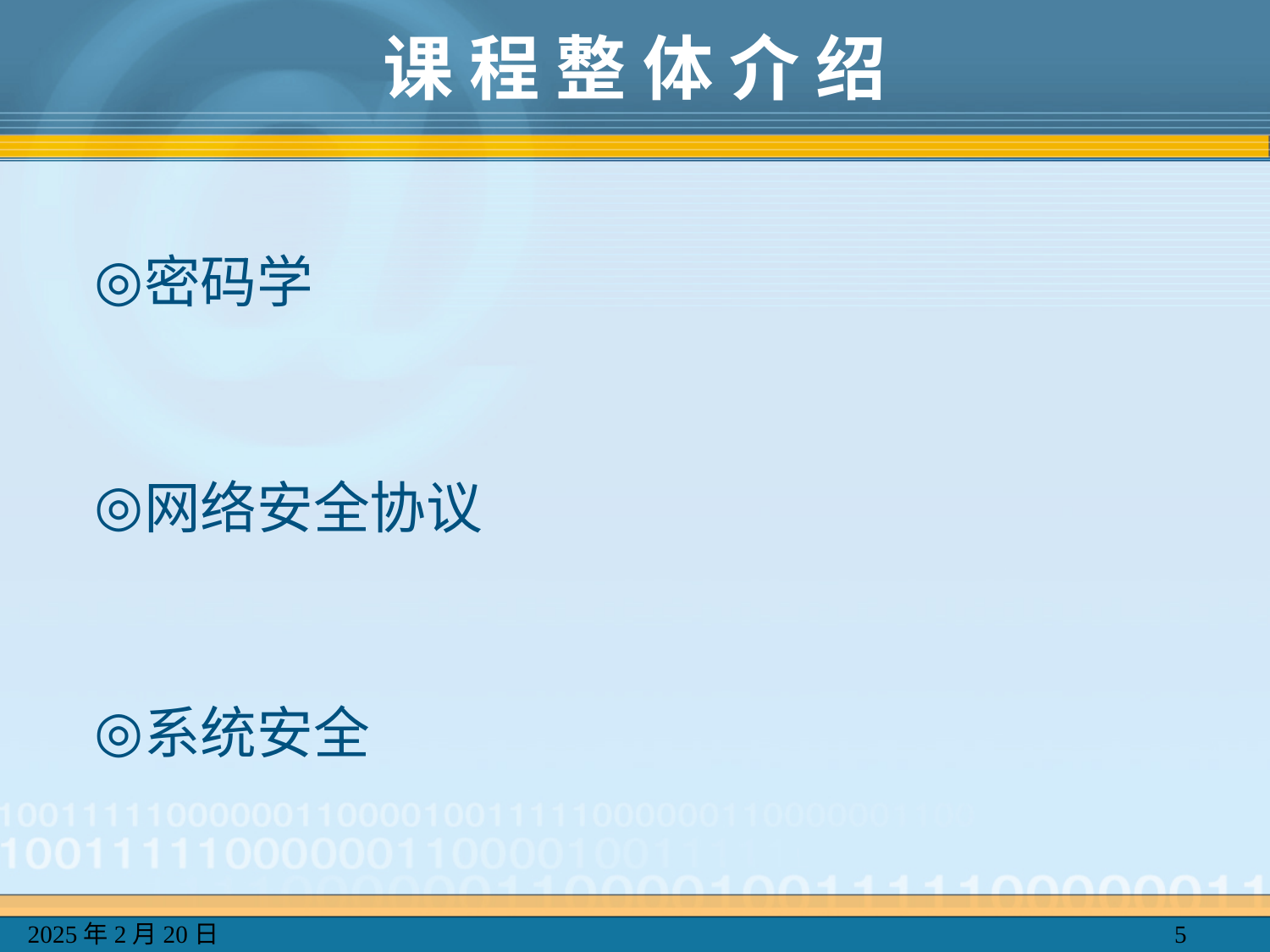

# 课 程 整 体 介 绍
密码学

网络安全协议

系统安全

2025年2月20日
5